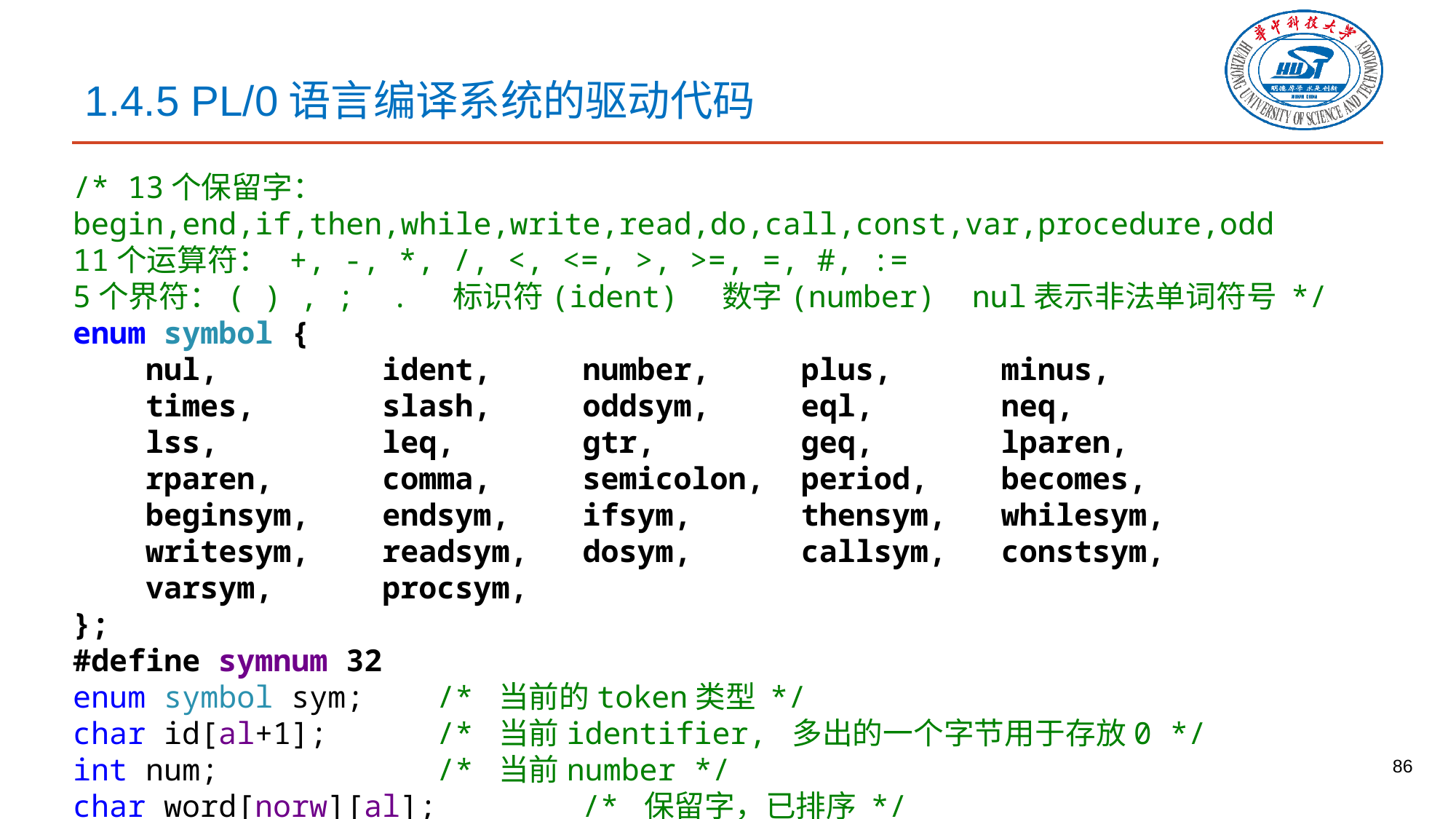

# 1.4.5 PL/0语言编译系统的驱动代码
/* 13个保留字：  begin,end,if,then,while,write,read,do,call,const,var,procedure,odd
11个运算符：  +, -, *, /, <, <=, >, >=, =, #, :=
5个界符：( ) , ;  .  标识符(ident)  数字(number)  nul表示非法单词符号 */
enum symbol {
    nul,         ident,     number,     plus,      minus,
    times,       slash,     oddsym,     eql,       neq,
    lss,         leq,       gtr,        geq,       lparen,
    rparen,      comma,     semicolon,  period,    becomes,
    beginsym,    endsym,    ifsym,      thensym,   whilesym,
    writesym,    readsym,   dosym,      callsym,   constsym,
    varsym,      procsym,
};
#define symnum 32
enum symbol sym;    /* 当前的token类型 */
char id[al+1];      /* 当前identifier, 多出的一个字节用于存放0 */
int num;            /* 当前number */
char word[norw][al];        /* 保留字，已排序 */
86